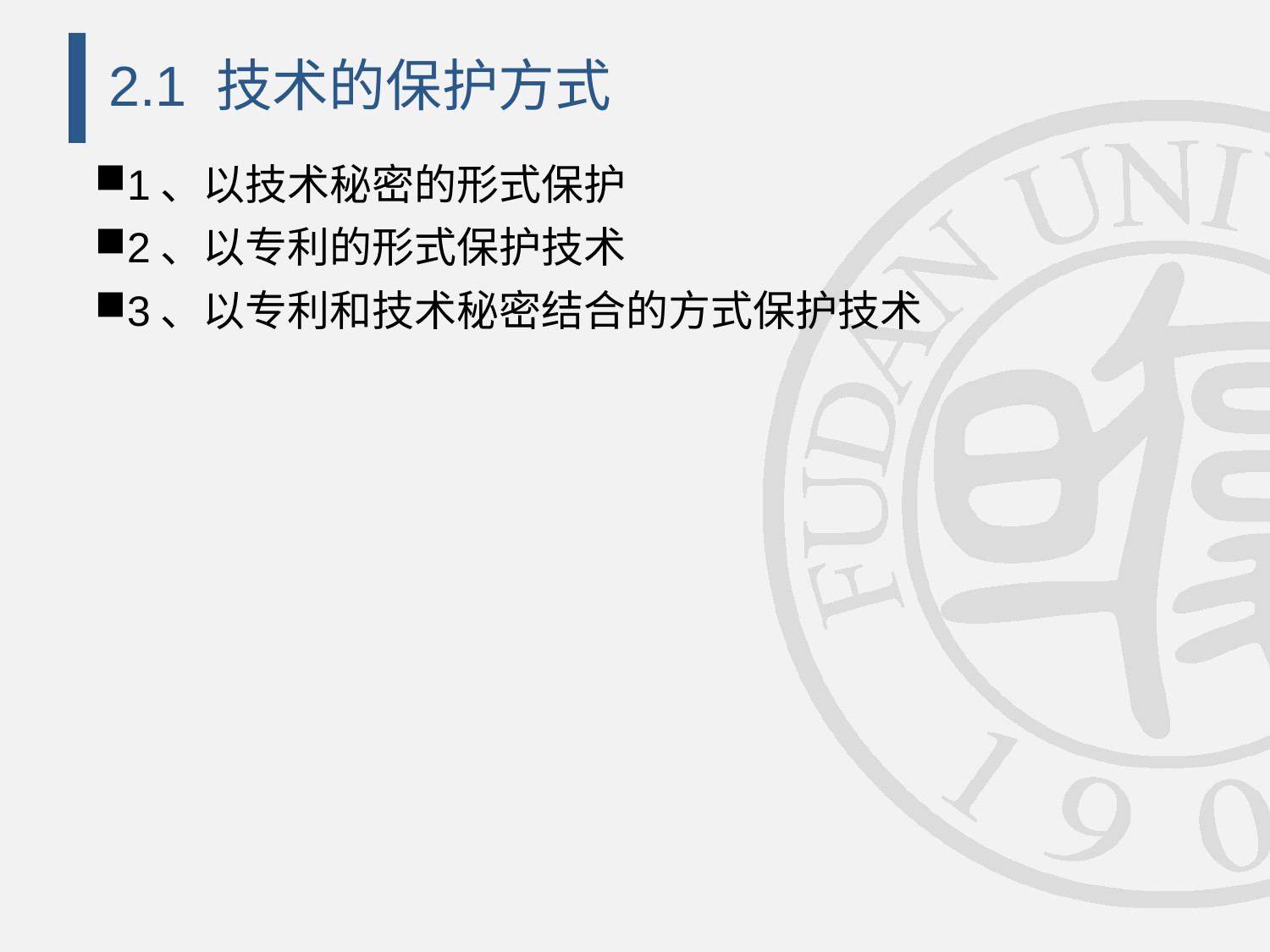

# 2.1 技术的保护方式
1、以技术秘密的形式保护
2、以专利的形式保护技术
3、以专利和技术秘密结合的方式保护技术